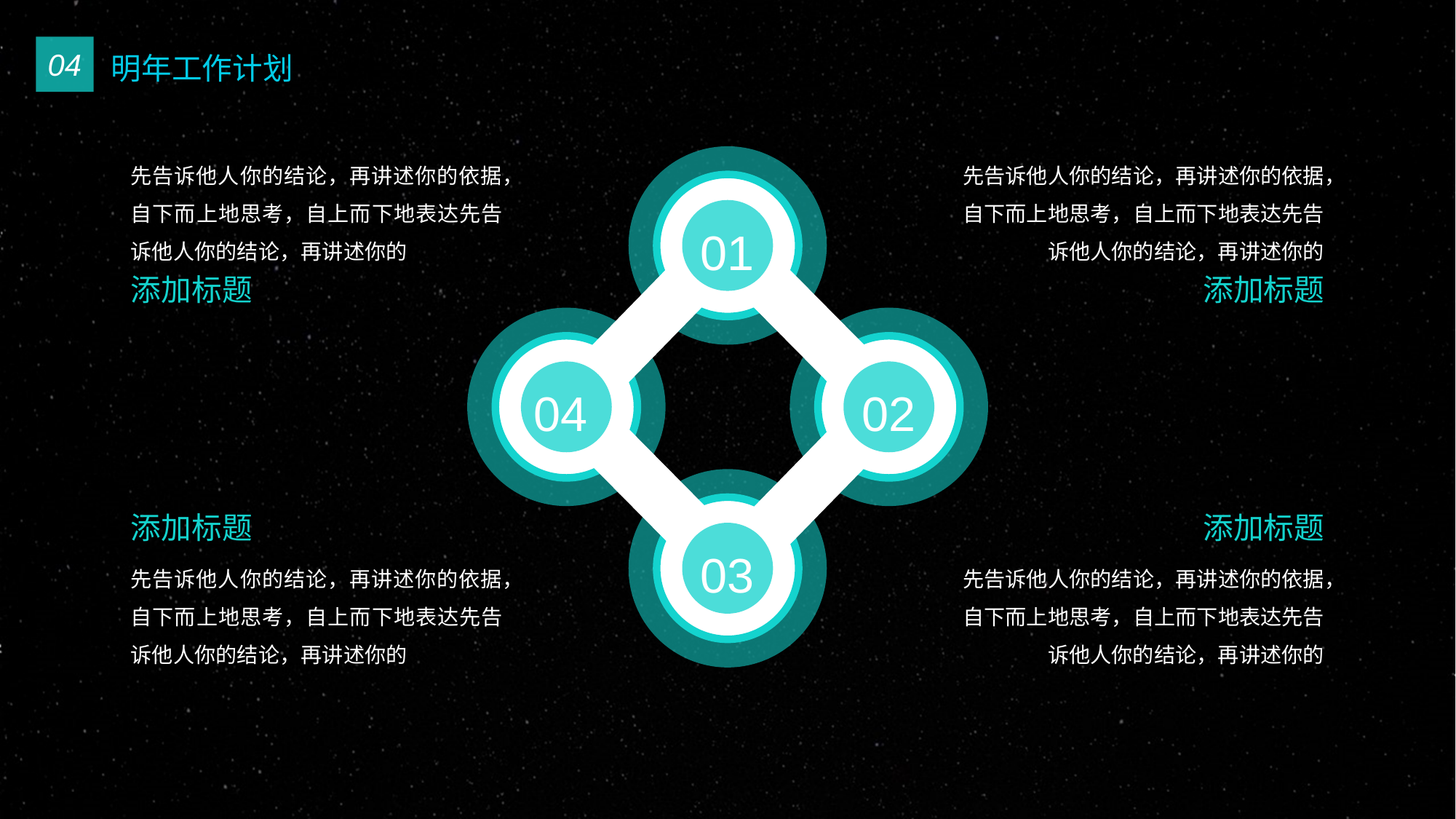

04
明年工作计划
先告诉他人你的结论，再讲述你的依据，自下而上地思考，自上而下地表达先告诉他人你的结论，再讲述你的
添加标题
先告诉他人你的结论，再讲述你的依据，自下而上地思考，自上而下地表达先告诉他人你的结论，再讲述你的
添加标题

01

04

02

03
添加标题
先告诉他人你的结论，再讲述你的依据，自下而上地思考，自上而下地表达先告诉他人你的结论，再讲述你的
添加标题
先告诉他人你的结论，再讲述你的依据，自下而上地思考，自上而下地表达先告诉他人你的结论，再讲述你的